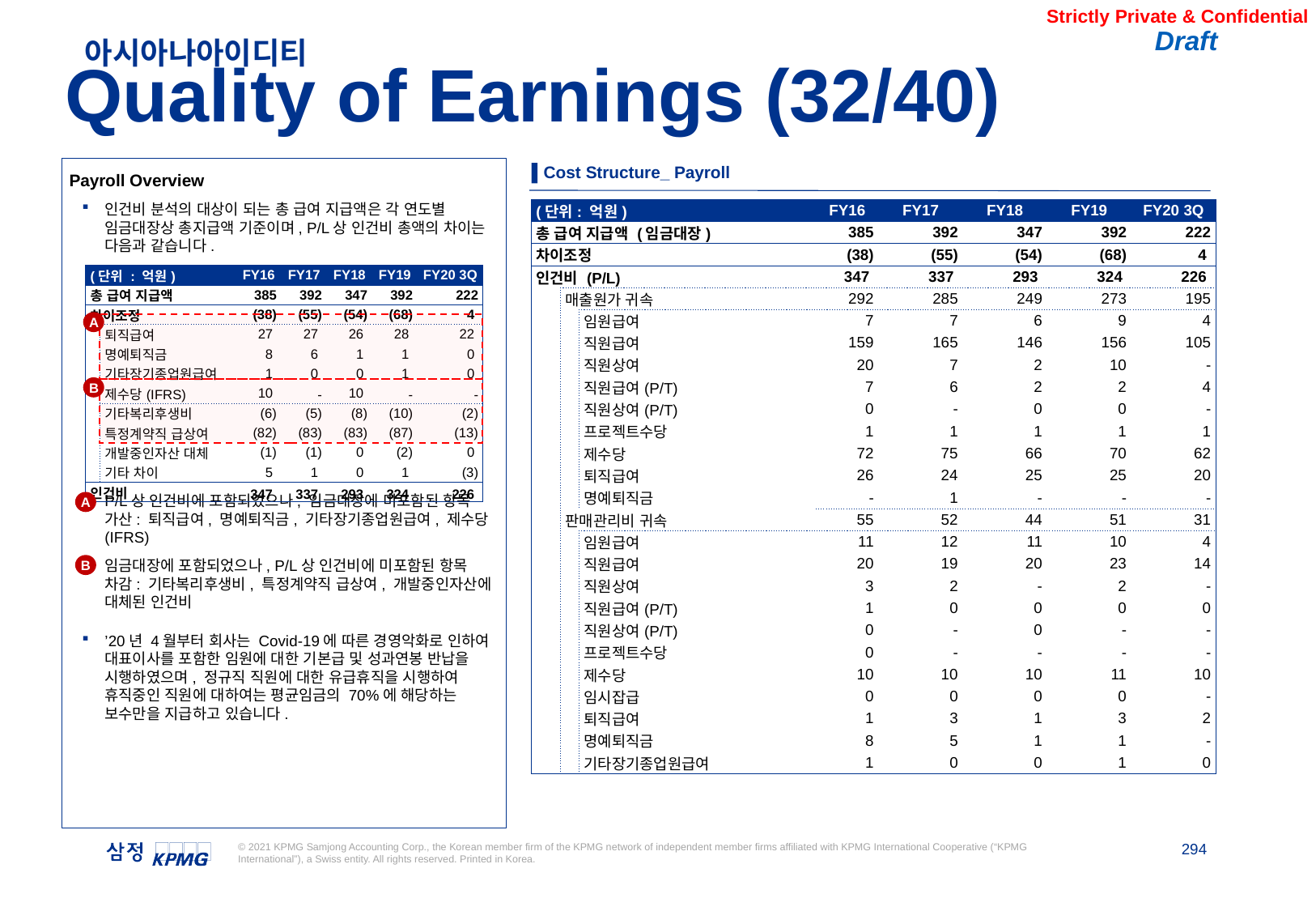

아시아나아이디티
Quality of Earnings (32/40)
▌Cost Structure_ Payroll

Payroll Overview
인건비 분석의 대상이 되는 총 급여 지급액은 각 연도별 임금대장상 총지급액 기준이며, P/L상 인건비 총액의 차이는 다음과 같습니다.

P/L상 인건비에 포함되었으나, 임금대장에 미포함된 항목 가산: 퇴직급여, 명예퇴직금, 기타장기종업원급여, 제수당(IFRS)
임금대장에 포함되었으나, P/L상 인건비에 미포함된 항목 차감: 기타복리후생비, 특정계약직 급상여, 개발중인자산에 대체된 인건비
’20년 4월부터 회사는 Covid-19에 따른 경영악화로 인하여 대표이사를 포함한 임원에 대한 기본급 및 성과연봉 반납을 시행하였으며, 정규직 직원에 대한 유급휴직을 시행하여 휴직중인 직원에 대하여는 평균임금의 70%에 해당하는 보수만을 지급하고 있습니다.

| (단위: 억원) |  |  | FY16 | FY17 | FY18 | FY19 | FY20 3Q |
| --- | --- | --- | --- | --- | --- | --- | --- |
| 총 급여 지급액 (임금대장) |  |  | 385 | 392 | 347 | 392 | 222 |
| 차이조정 |  |  | (38) | (55) | (54) | (68) | 4 |
| 인건비 (P/L) |  |  | 347 | 337 | 293 | 324 | 226 |
|  | 매출원가 귀속 |  | 292 | 285 | 249 | 273 | 195 |
|  |  | 임원급여 | 7 | 7 | 6 | 9 | 4 |
|  |  | 직원급여 | 159 | 165 | 146 | 156 | 105 |
|  |  | 직원상여 | 20 | 7 | 2 | 10 | - |
|  |  | 직원급여(P/T) | 7 | 6 | 2 | 2 | 4 |
|  |  | 직원상여(P/T) | 0 | - | 0 | 0 | - |
|  |  | 프로젝트수당 | 1 | 1 | 1 | 1 | 1 |
|  |  | 제수당 | 72 | 75 | 66 | 70 | 62 |
|  |  | 퇴직급여 | 26 | 24 | 25 | 25 | 20 |
|  |  | 명예퇴직금 | - | 1 | - | - | - |
|  | 판매관리비 귀속 |  | 55 | 52 | 44 | 51 | 31 |
|  |  | 임원급여 | 11 | 12 | 11 | 10 | 4 |
|  |  | 직원급여 | 20 | 19 | 20 | 23 | 14 |
|  |  | 직원상여 | 3 | 2 | - | 2 | - |
|  |  | 직원급여(P/T) | 1 | 0 | 0 | 0 | 0 |
|  |  | 직원상여(P/T) | 0 | - | 0 | - | - |
|  |  | 프로젝트수당 | 0 | - | - | - | - |
|  |  | 제수당 | 10 | 10 | 10 | 11 | 10 |
|  |  | 임시잡급 | 0 | 0 | 0 | 0 | - |
|  |  | 퇴직급여 | 1 | 3 | 1 | 3 | 2 |
|  |  | 명예퇴직금 | 8 | 5 | 1 | 1 | - |
|  |  | 기타장기종업원급여 | 1 | 0 | 0 | 1 | 0 |
| (단위 : 억원) |  | FY16 | FY17 | FY18 | FY19 | FY20 3Q |
| --- | --- | --- | --- | --- | --- | --- |
| 총 급여 지급액 |  | 385 | 392 | 347 | 392 | 222 |
| 차이조정 |  | (38) | (55) | (54) | (68) | 4 |
|  | 퇴직급여 | 27 | 27 | 26 | 28 | 22 |
|  | 명예퇴직금 | 8 | 6 | 1 | 1 | 0 |
|  | 기타장기종업원급여 | 1 | 0 | 0 | 1 | 0 |
|  | 제수당(IFRS) | 10 | - | 10 | - | - |
|  | 기타복리후생비 | (6) | (5) | (8) | (10) | (2) |
|  | 특정계약직 급상여 | (82) | (83) | (83) | (87) | (13) |
|  | 개발중인자산 대체 | (1) | (1) | 0 | (2) | 0 |
|  | 기타 차이 | 5 | 1 | 0 | 1 | (3) |
| 인건비 |  | 347 | 337 | 293 | 324 | 226 |
A

B

A
B